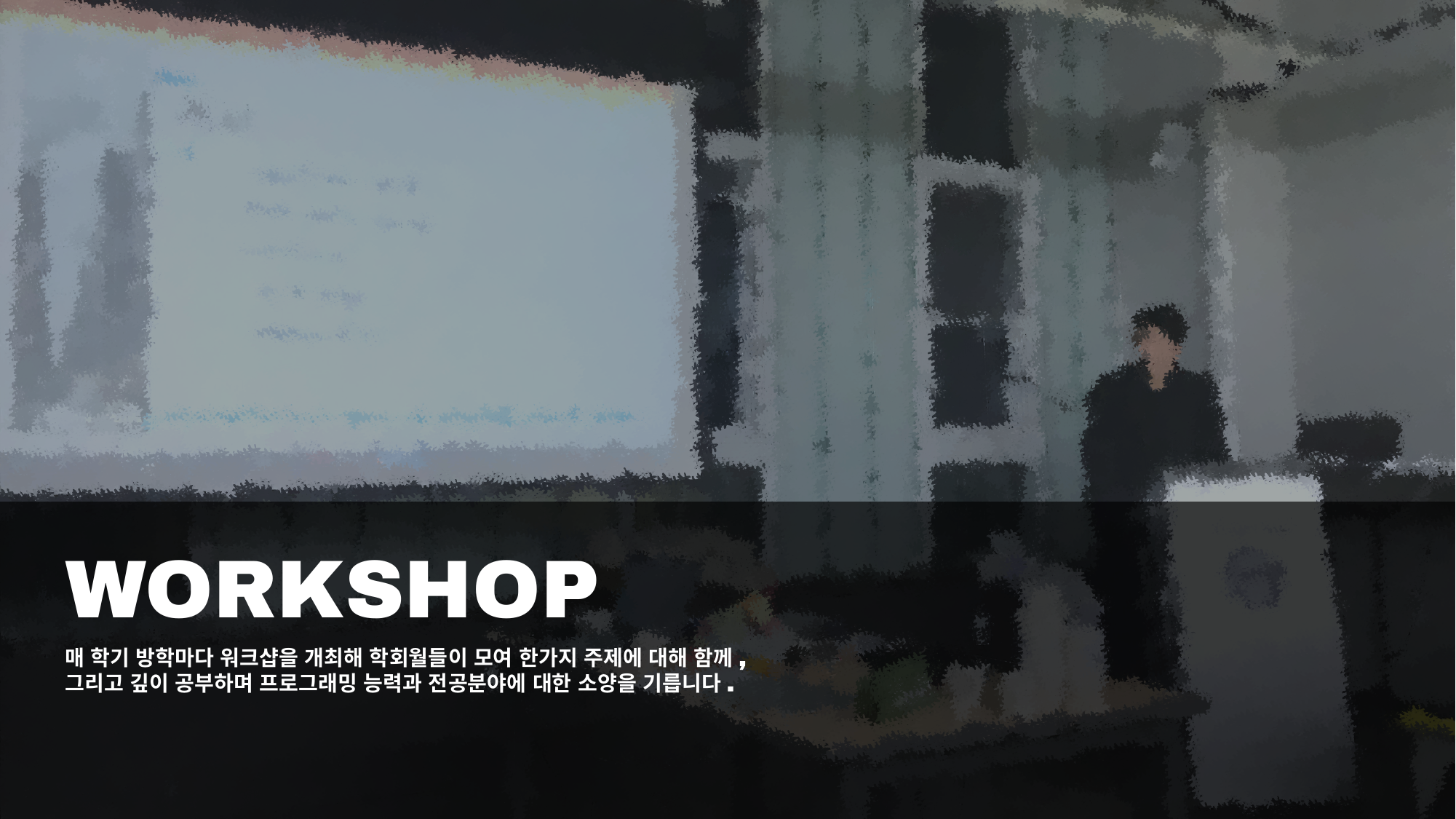

WORKSHOP
매 학기 방학마다 워크샵을 개최해 학회월들이 모여 한가지 주제에 대해 함께,
그리고 깊이 공부하며 프로그래밍 능력과 전공분야에 대한 소양을 기릅니다.